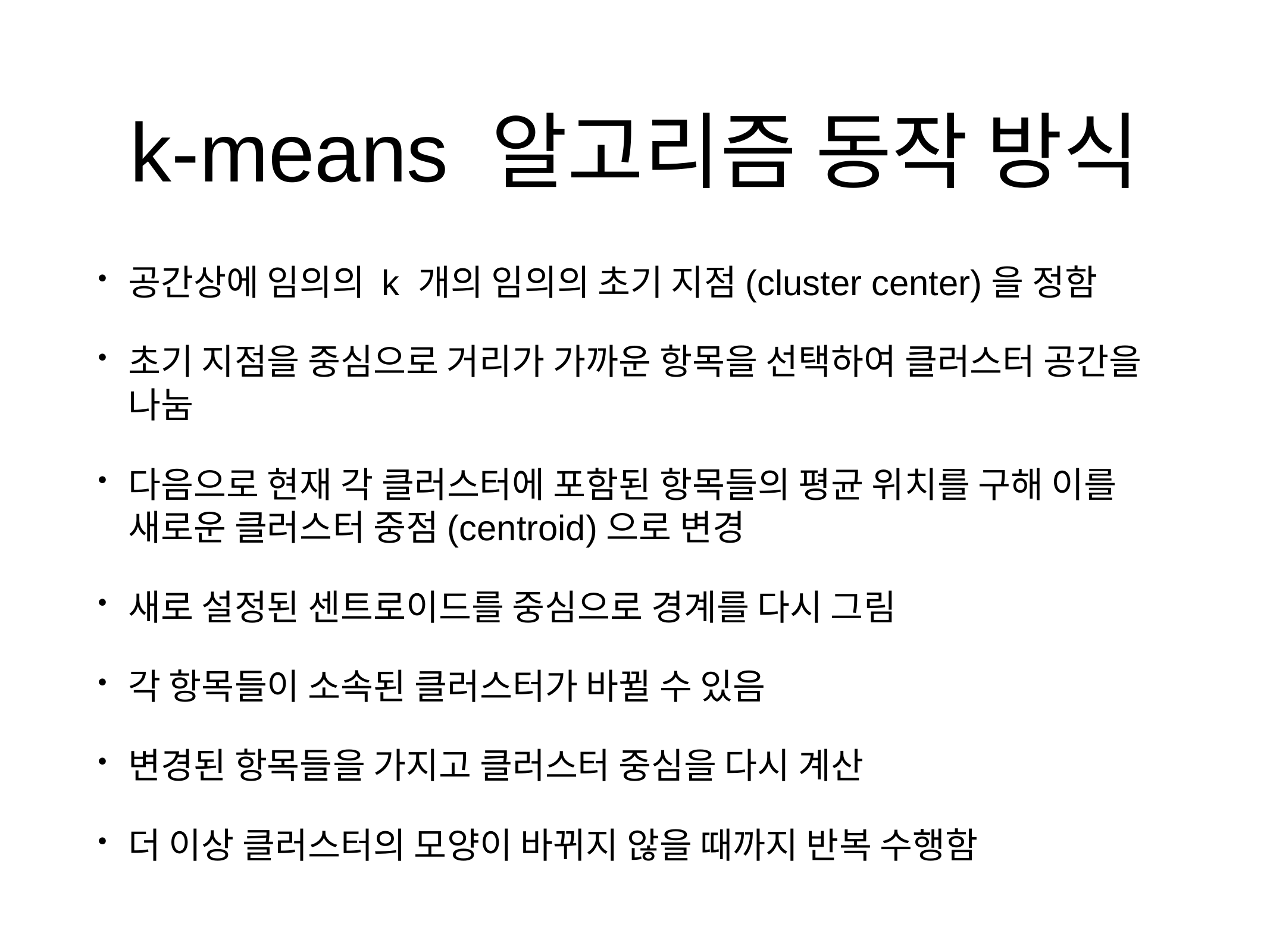

# k-means 알고리즘 동작 방식
공간상에 임의의 k 개의 임의의 초기 지점(cluster center)을 정함
초기 지점을 중심으로 거리가 가까운 항목을 선택하여 클러스터 공간을 나눔
다음으로 현재 각 클러스터에 포함된 항목들의 평균 위치를 구해 이를 새로운 클러스터 중점(centroid)으로 변경
새로 설정된 센트로이드를 중심으로 경계를 다시 그림
각 항목들이 소속된 클러스터가 바뀔 수 있음
변경된 항목들을 가지고 클러스터 중심을 다시 계산
더 이상 클러스터의 모양이 바뀌지 않을 때까지 반복 수행함
175